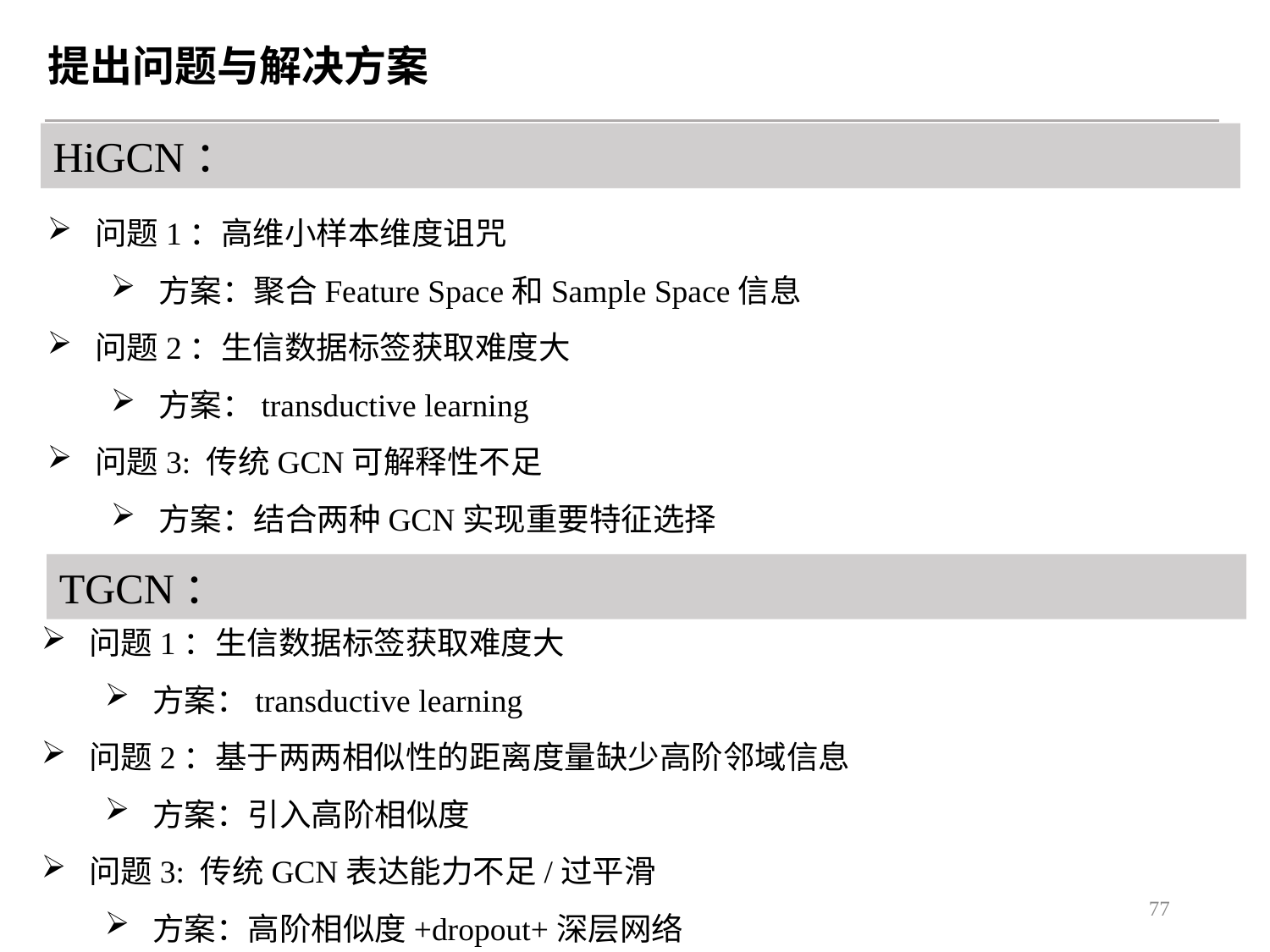

提出问题与解决方案
HiGCN：

问题1：高维小样本维度诅咒
方案：聚合Feature Space和Sample Space信息
问题2：生信数据标签获取难度大
方案：transductive learning
问题3: 传统GCN可解释性不足
方案：结合两种GCN实现重要特征选择

TGCN：
问题1：生信数据标签获取难度大
方案：transductive learning
问题2：基于两两相似性的距离度量缺少高阶邻域信息
方案：引入高阶相似度
问题3: 传统GCN表达能力不足/过平滑
方案：高阶相似度+dropout+深层网络

77